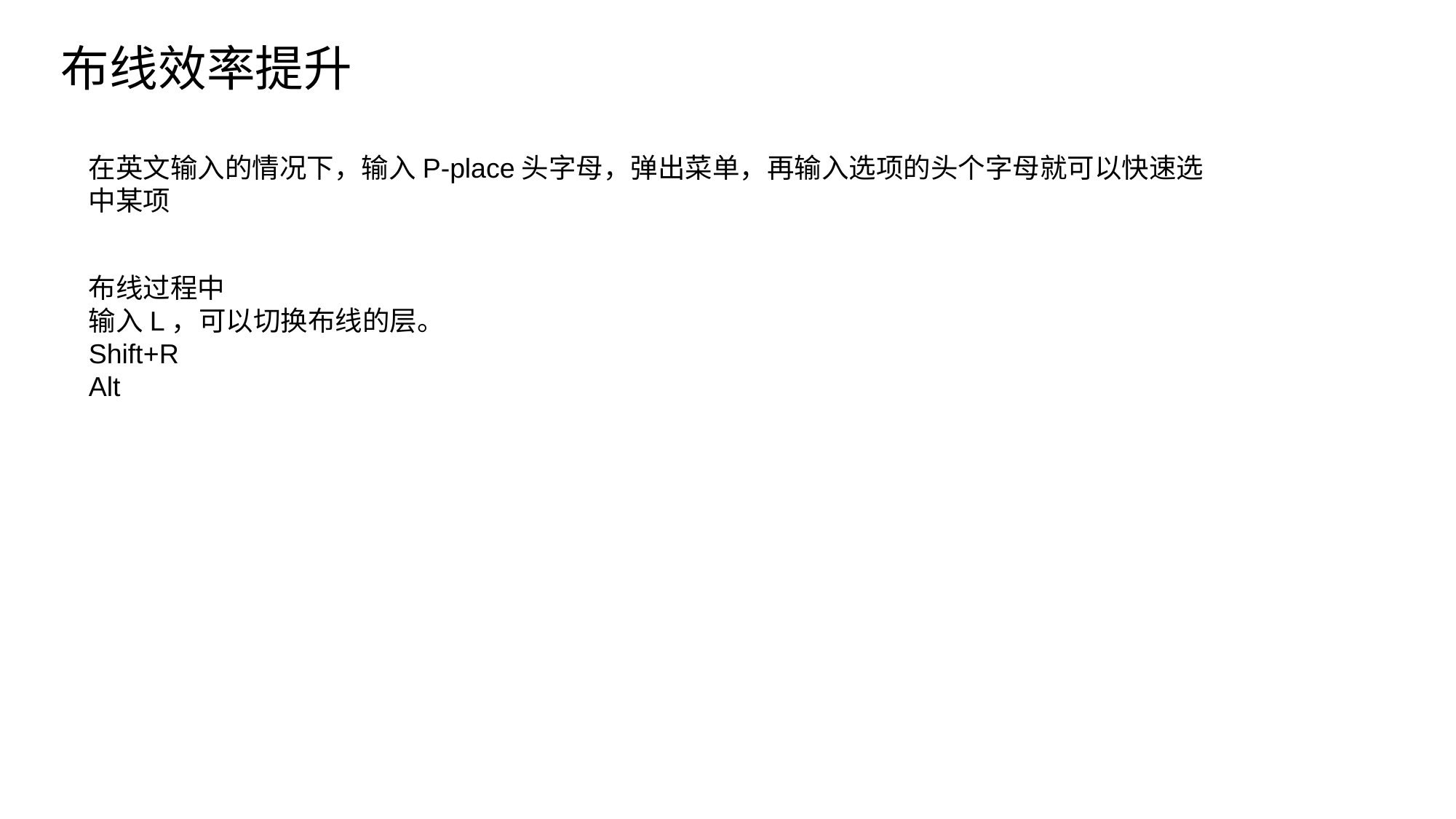

布线效率提升
在英文输入的情况下，输入P-place头字母，弹出菜单，再输入选项的头个字母就可以快速选中某项
布线过程中
输入L，可以切换布线的层。
Shift+R
Alt